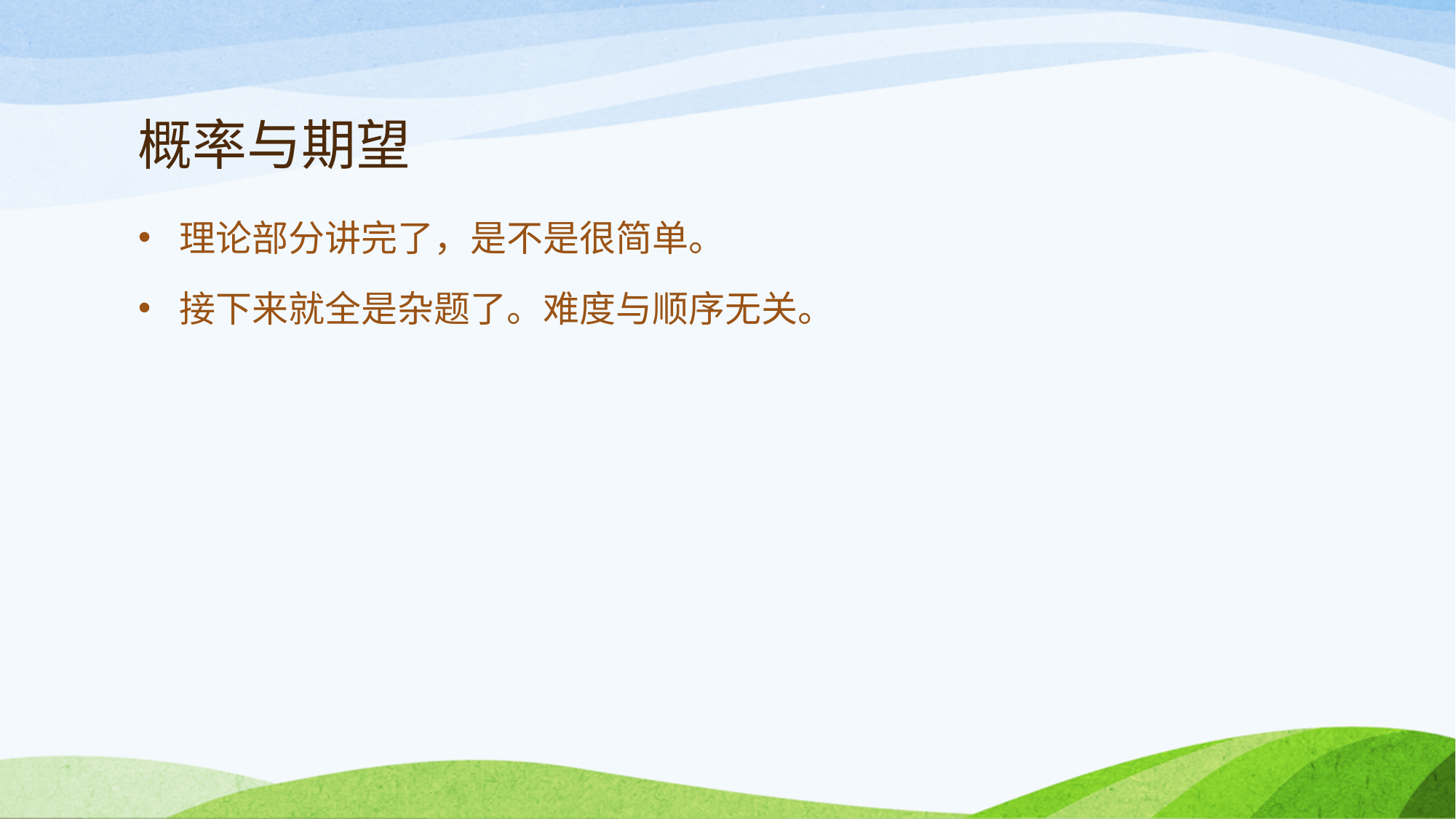

# 概率与期望
理论部分讲完了，是不是很简单。
接下来就全是杂题了。难度与顺序无关。